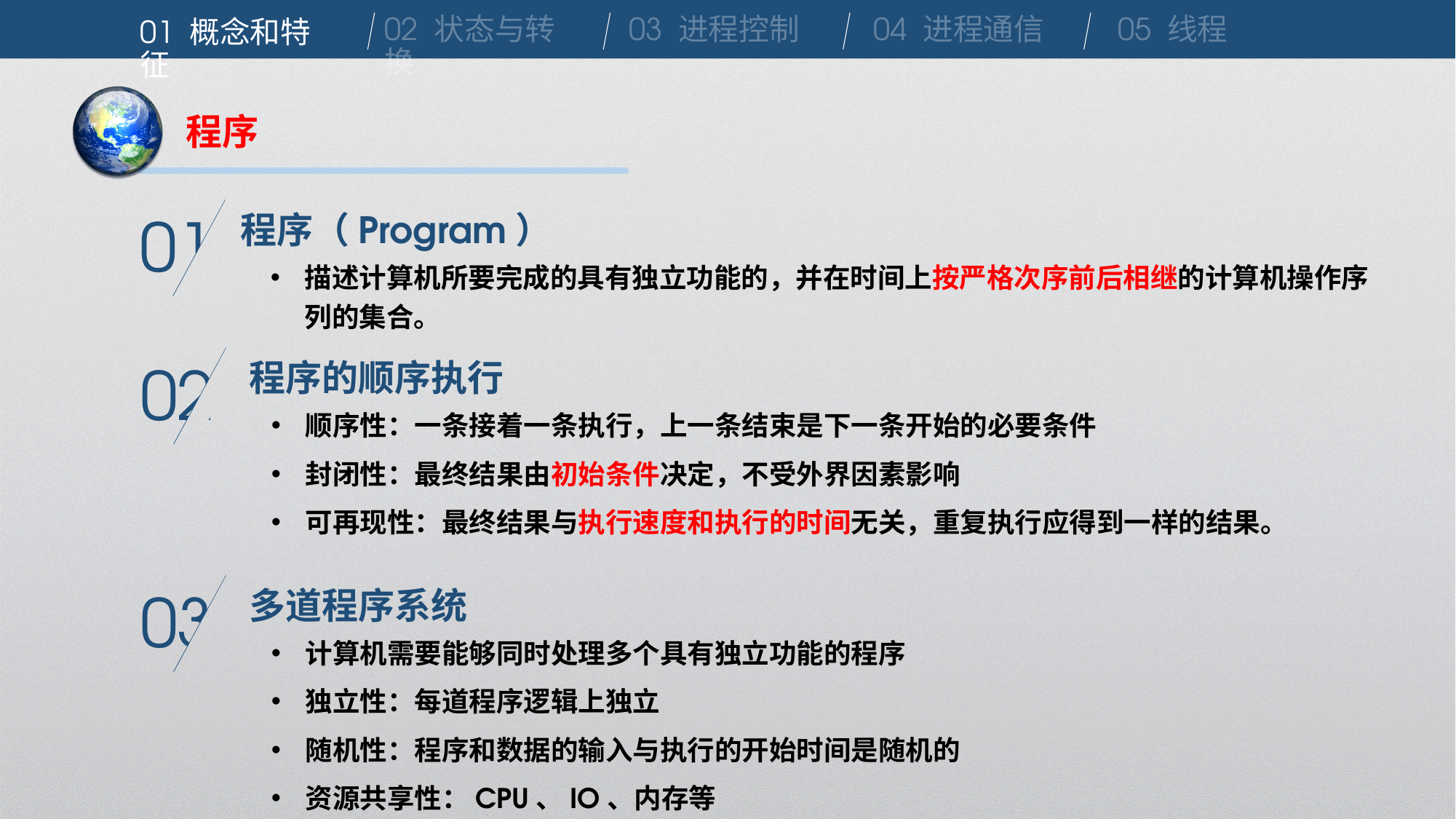

02 状态与转换
03 进程控制
04 进程通信
05 线程
01 概念和特征
程序
程序（Program）

01
描述计算机所要完成的具有独立功能的，并在时间上按严格次序前后相继的计算机操作序列的集合。
程序的顺序执行

02
顺序性：一条接着一条执行，上一条结束是下一条开始的必要条件
封闭性：最终结果由初始条件决定，不受外界因素影响
可再现性：最终结果与执行速度和执行的时间无关，重复执行应得到一样的结果。
多道程序系统

03
计算机需要能够同时处理多个具有独立功能的程序
独立性：每道程序逻辑上独立
随机性：程序和数据的输入与执行的开始时间是随机的
资源共享性：CPU、IO、内存等